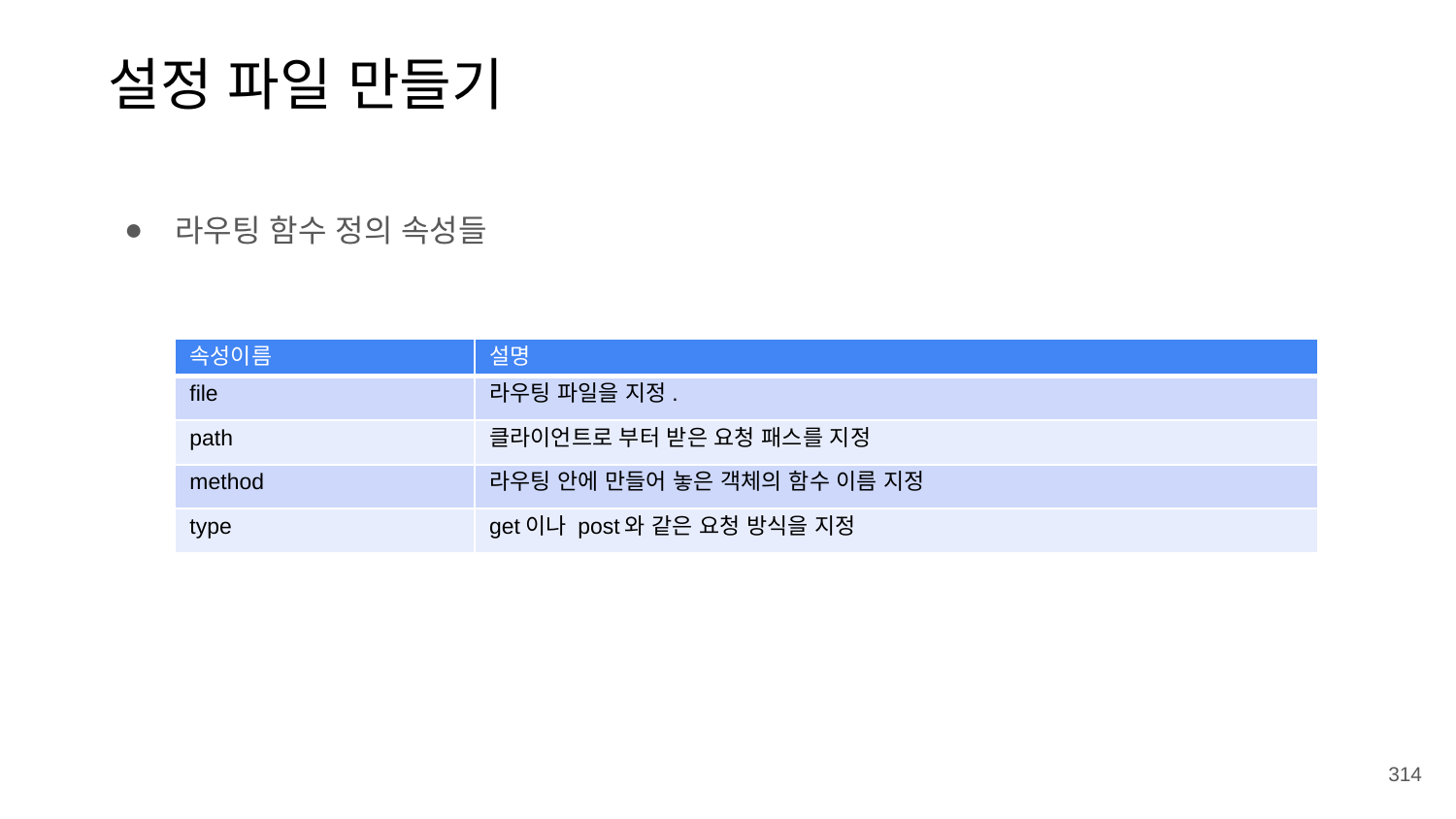

설정 파일 만들기
라우팅 함수 정의 속성들
| 속성이름 | 설명 |
| --- | --- |
| file | 라우팅 파일을 지정. |
| path | 클라이언트로 부터 받은 요청 패스를 지정 |
| method | 라우팅 안에 만들어 놓은 객체의 함수 이름 지정 |
| type | get이나 post와 같은 요청 방식을 지정 |
314